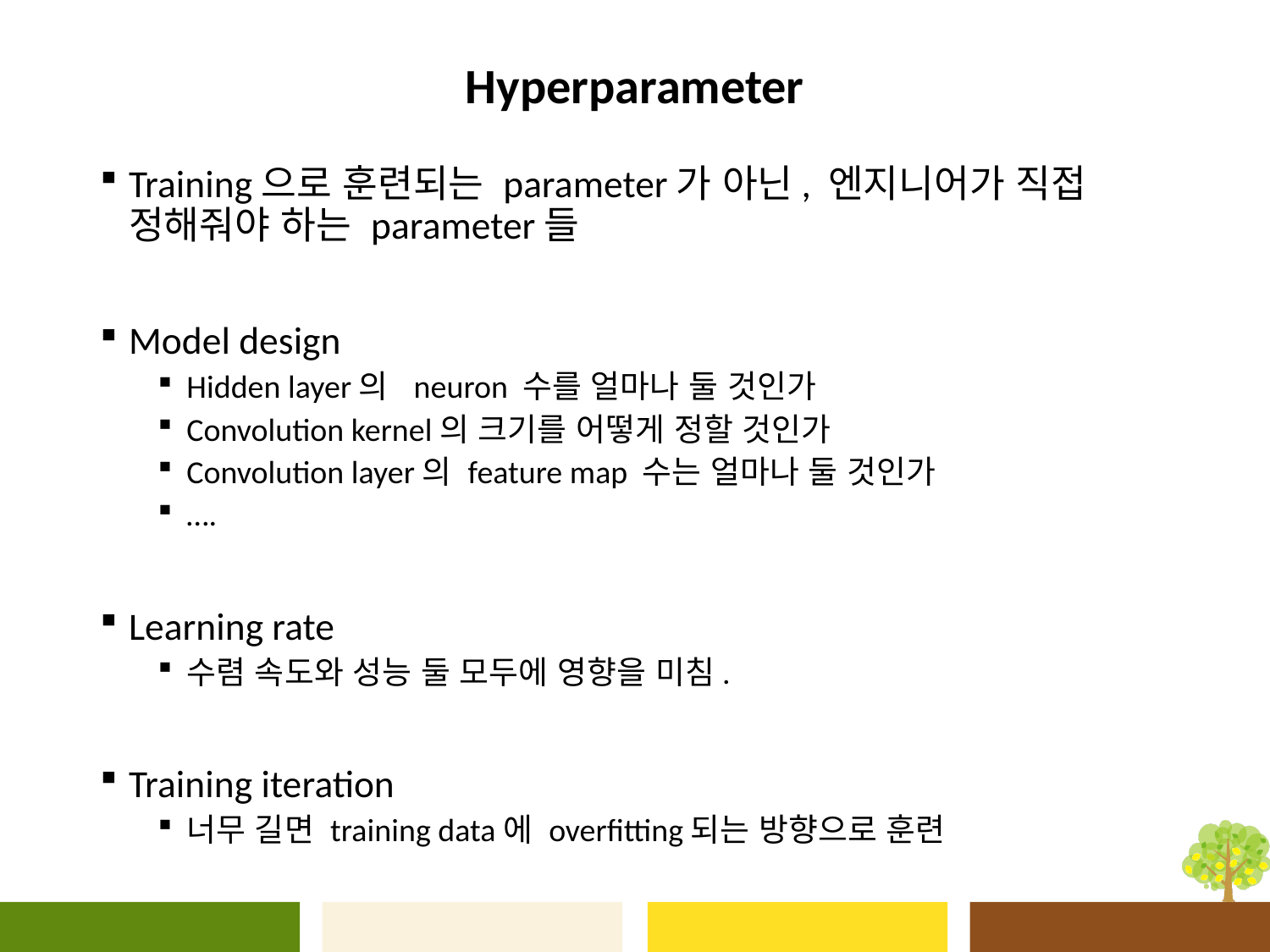

# Hyperparameter
Training으로 훈련되는 parameter가 아닌, 엔지니어가 직접 정해줘야 하는 parameter들

Model design
Hidden layer의  neuron 수를 얼마나 둘 것인가
Convolution kernel의 크기를 어떻게 정할 것인가
Convolution layer의 feature map 수는 얼마나 둘 것인가
….

Learning rate
수렴 속도와 성능 둘 모두에 영향을 미침.

Training iteration
너무 길면 training data에 overfitting되는 방향으로 훈련